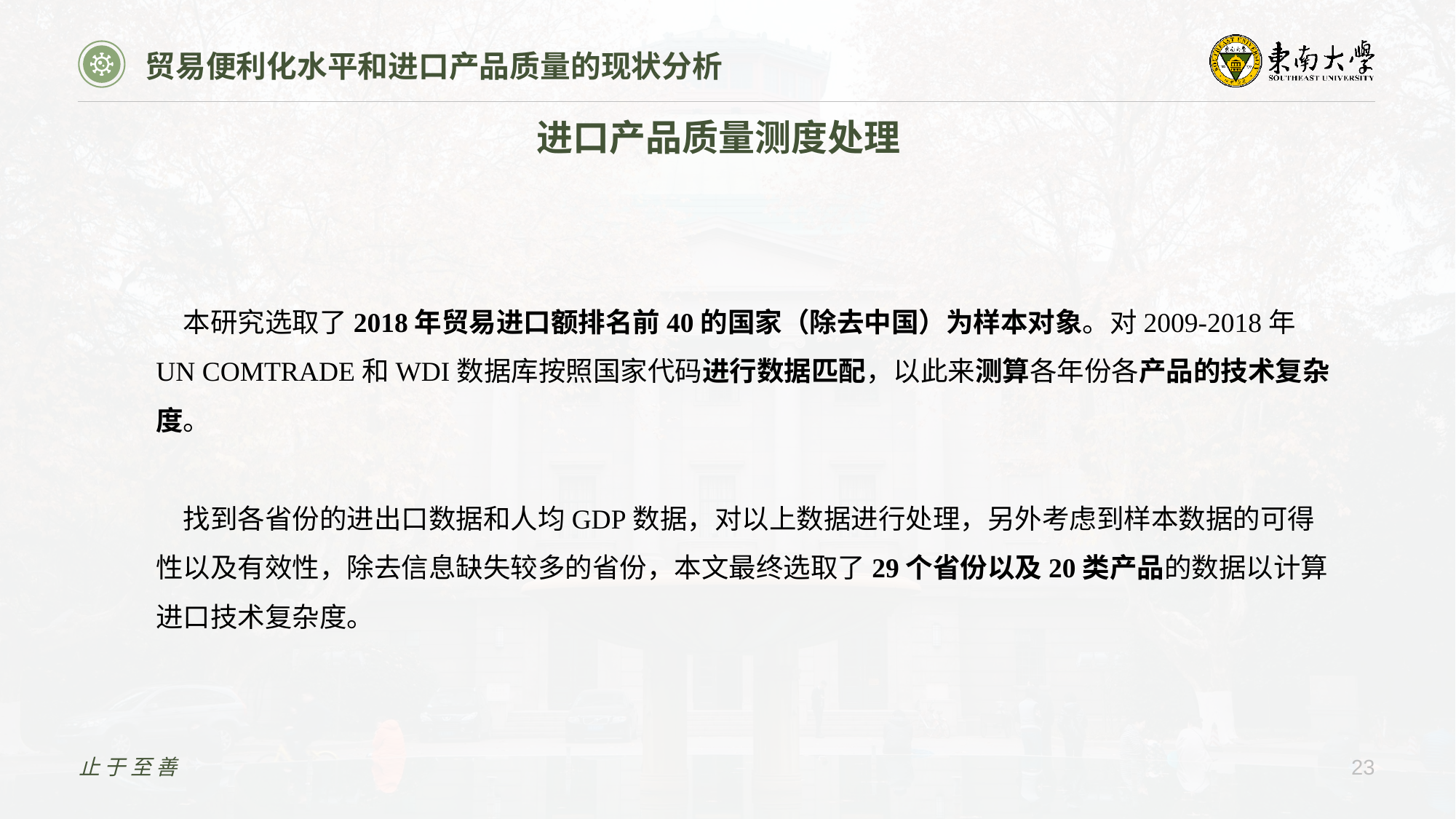

贸易便利化水平和进口产品质量的现状分析
进口产品质量测度处理
本研究选取了2018年贸易进口额排名前40的国家（除去中国）为样本对象。对2009-2018年UN COMTRADE和WDI数据库按照国家代码进行数据匹配，以此来测算各年份各产品的技术复杂度。

找到各省份的进出口数据和人均GDP数据，对以上数据进行处理，另外考虑到样本数据的可得性以及有效性，除去信息缺失较多的省份，本文最终选取了29个省份以及20类产品的数据以计算进口技术复杂度。
止于至善
23